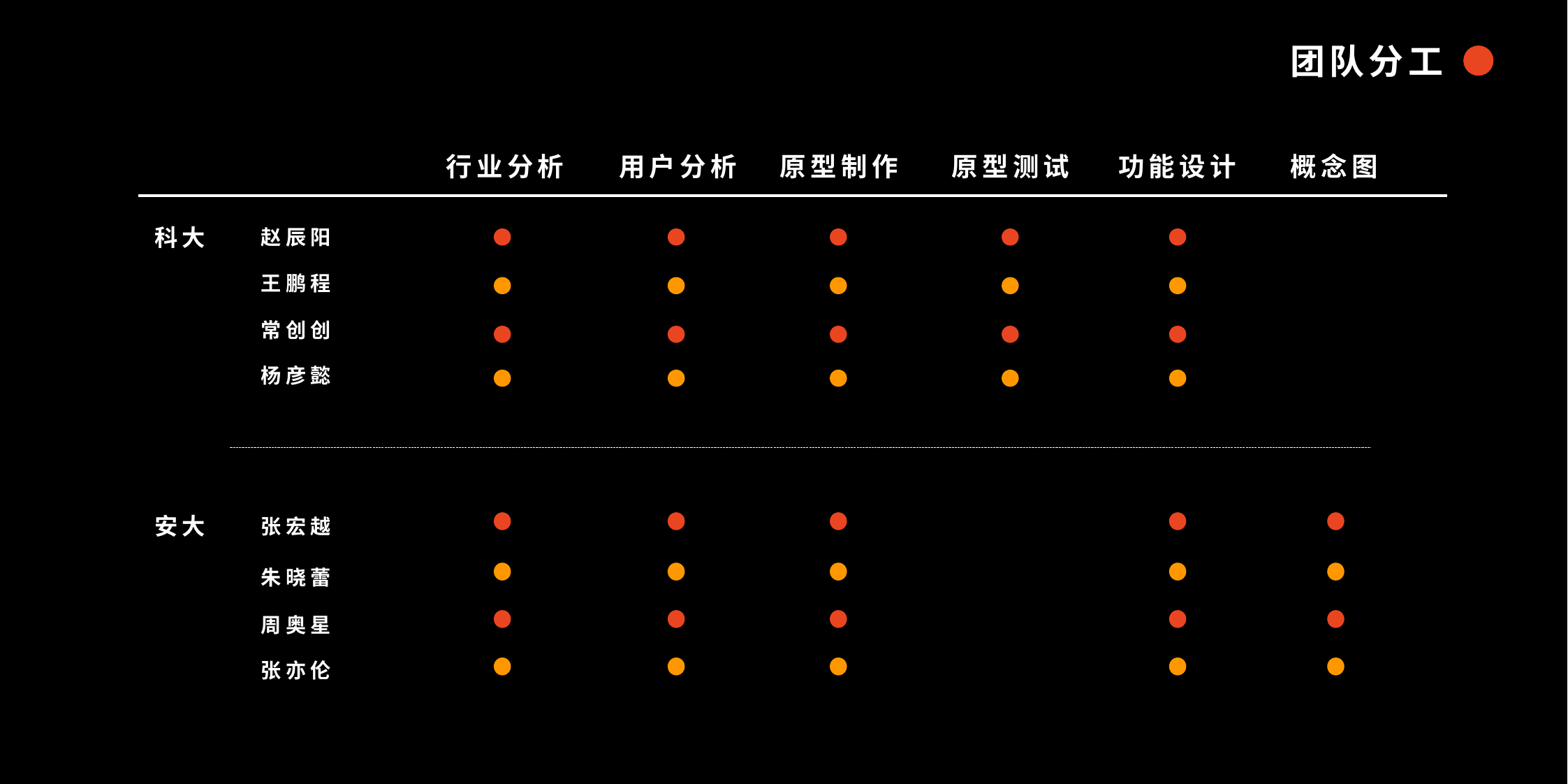

团队分工

# 行业分析
用户分析
原型制作
原型测试
功能设计
概念图
科大
赵辰阳

王鹏程

常创创

杨彦懿

安大
张宏越

朱晓蕾

周奥星

张亦伦